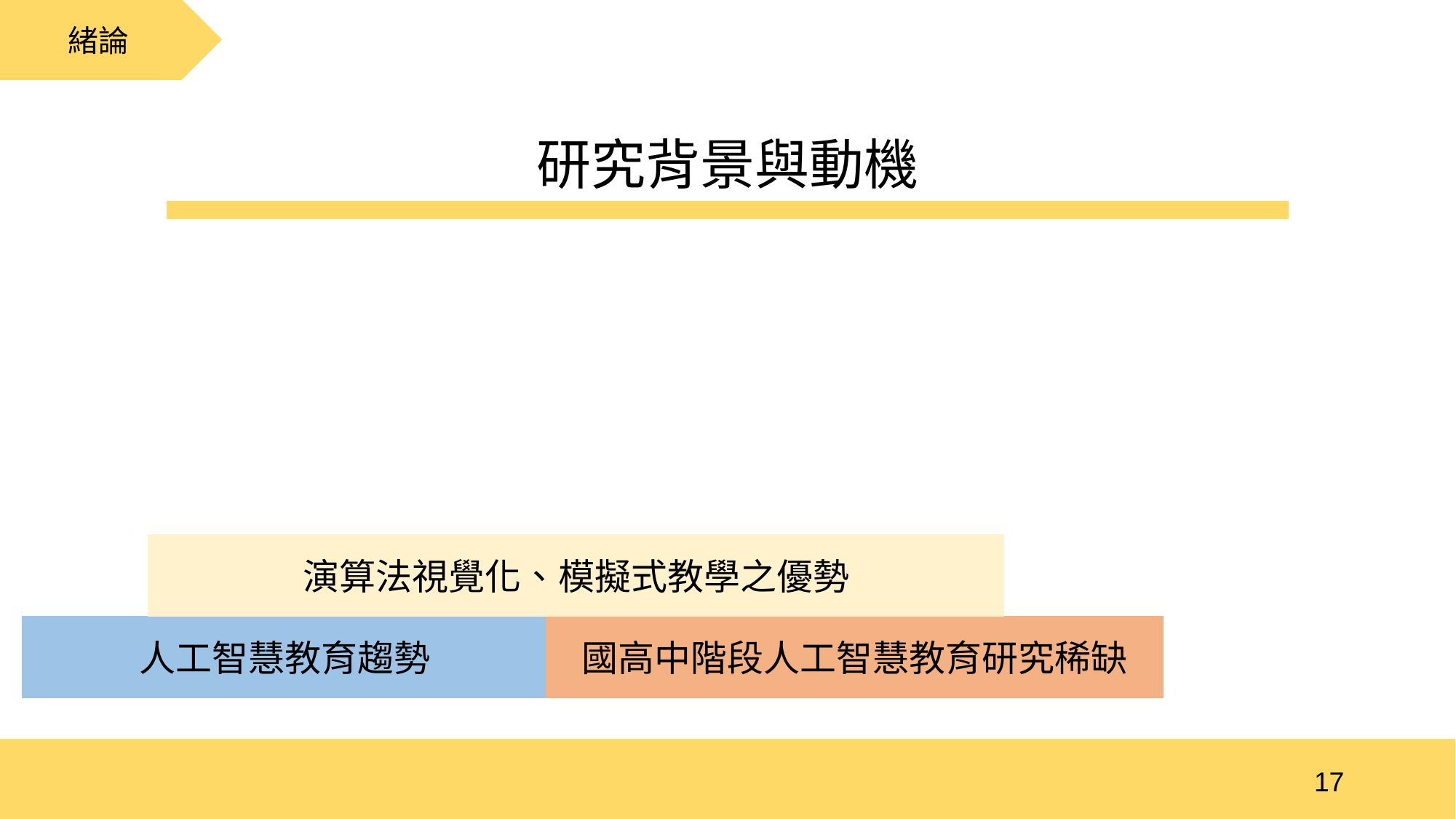

緒論
研究背景與動機

演算法視覺化、模擬式教學之優勢
人工智慧教育趨勢
國高中階段人工智慧教育研究稀缺

17